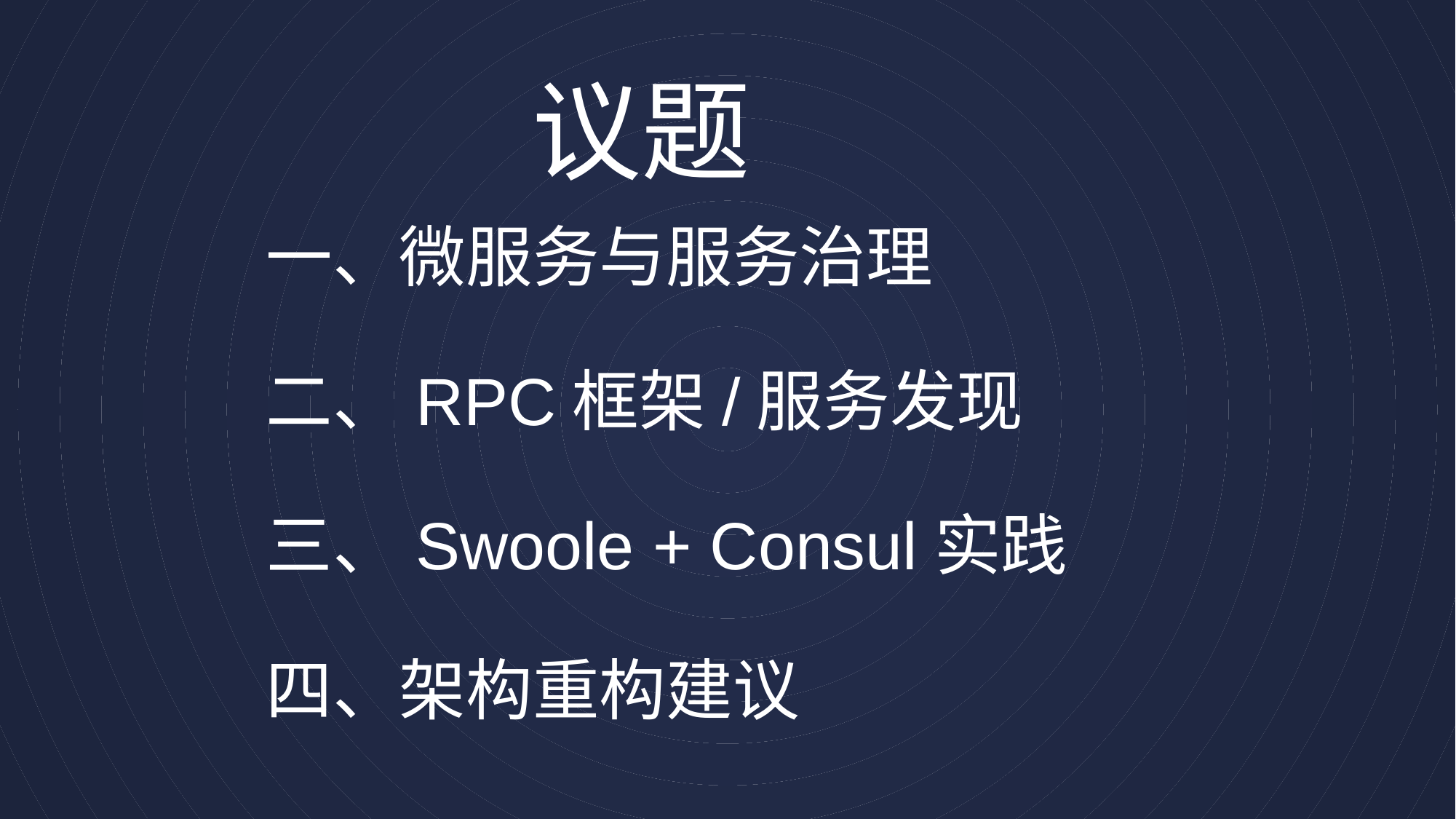

议题
# 一、微服务与服务治理 二、RPC框架/服务发现 三、Swoole + Consul实践 四、架构重构建议